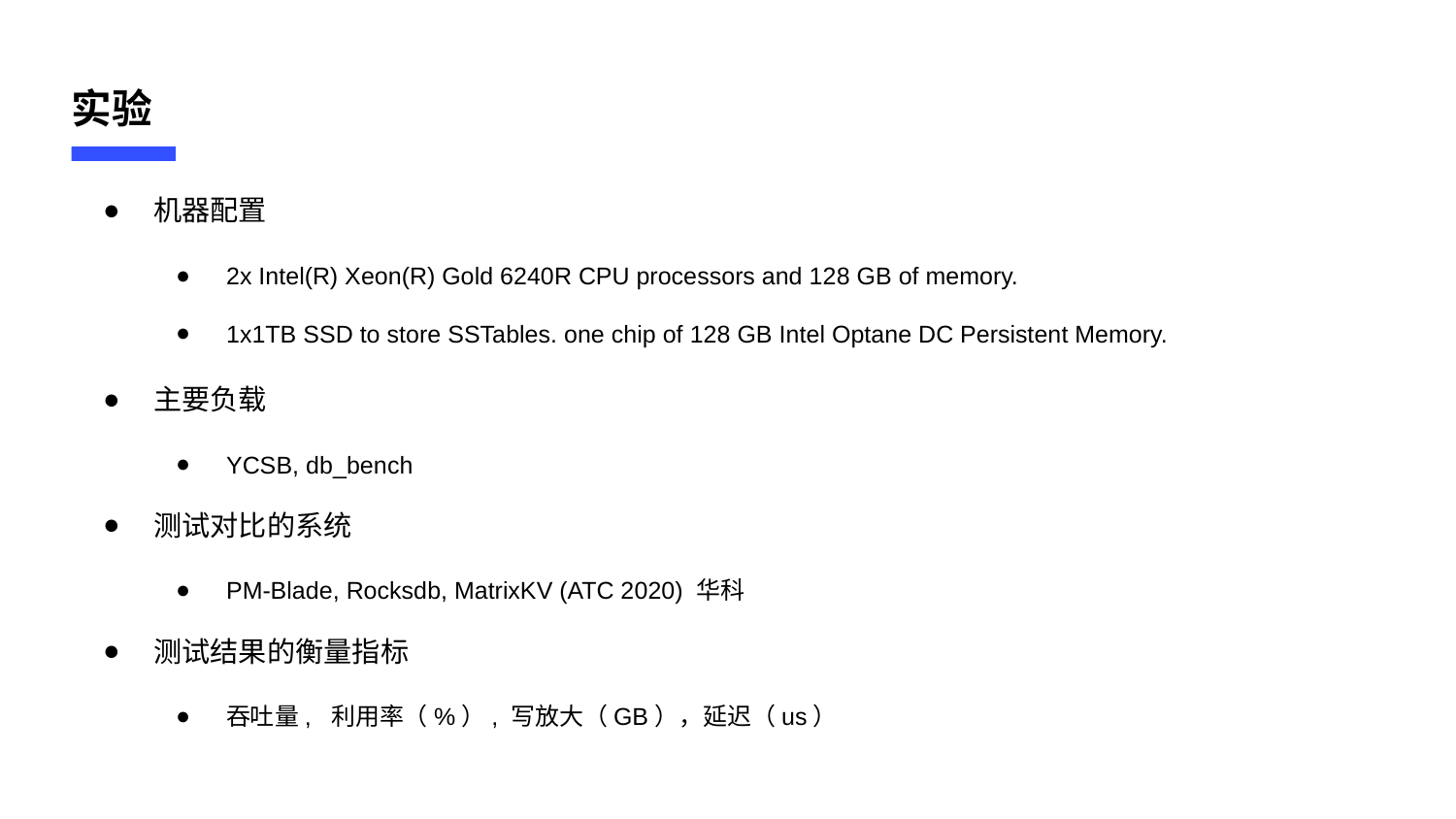

实验

机器配置

2x Intel(R) Xeon(R) Gold 6240R CPU processors and 128 GB of memory.

1x1TB SSD to store SSTables. one chip of 128 GB Intel Optane DC Persistent Memory.

主要负载

YCSB, db_bench

测试对比的系统

PM-Blade, Rocksdb, MatrixKV (ATC 2020) 华科

测试结果的衡量指标

吞吐量,  利用率（%）, 写放大（GB），延迟（us）